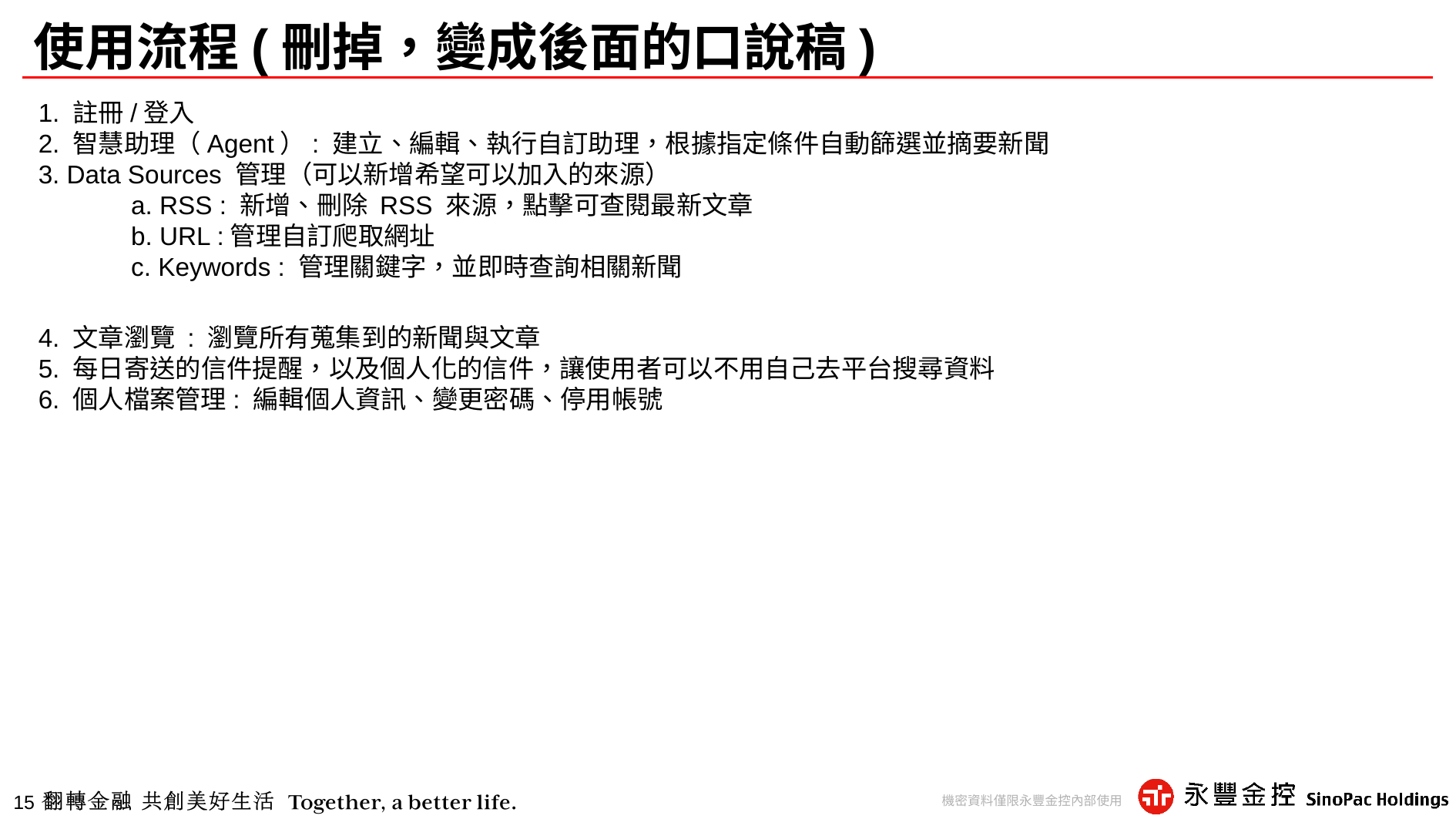

# 使用流程(刪掉，變成後面的口說稿)
1. 註冊/登入
2. 智慧助理（Agent）: 建立、編輯、執行自訂助理，根據指定條件自動篩選並摘要新聞
3. Data Sources 管理（可以新增希望可以加入的來源）
               a. RSS : 新增、刪除 RSS 來源，點擊可查閱最新文章
               b. URL :管理自訂爬取網址
               c. Keywords : 管理關鍵字，並即時查詢相關新聞
4. 文章瀏覽 : 瀏覽所有蒐集到的新聞與文章
5. 每日寄送的信件提醒，以及個人化的信件，讓使用者可以不用自己去平台搜尋資料
6. 個人檔案管理: 編輯個人資訊、變更密碼、停用帳號